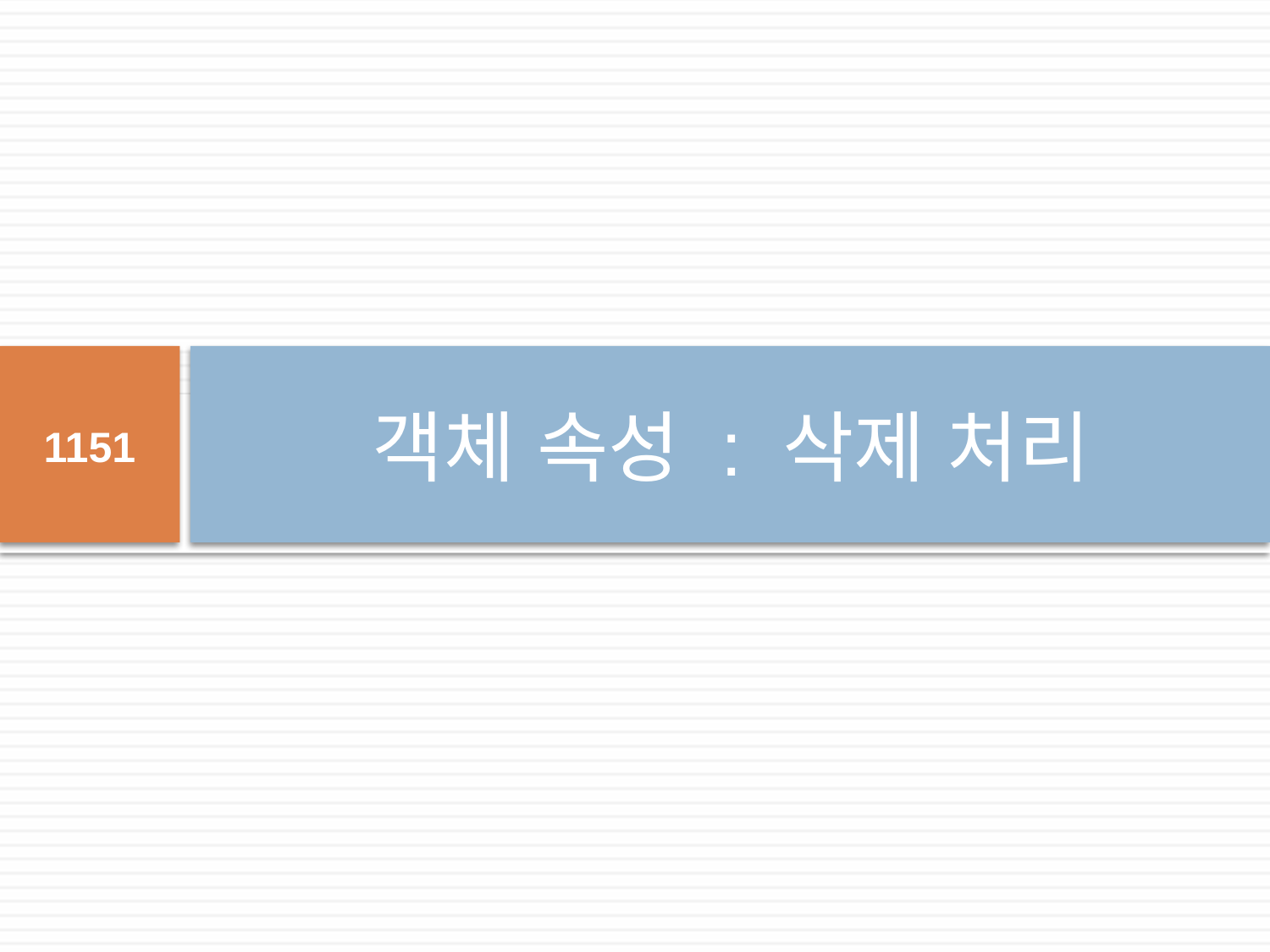

# 객체 속성 : 삭제 처리
1151